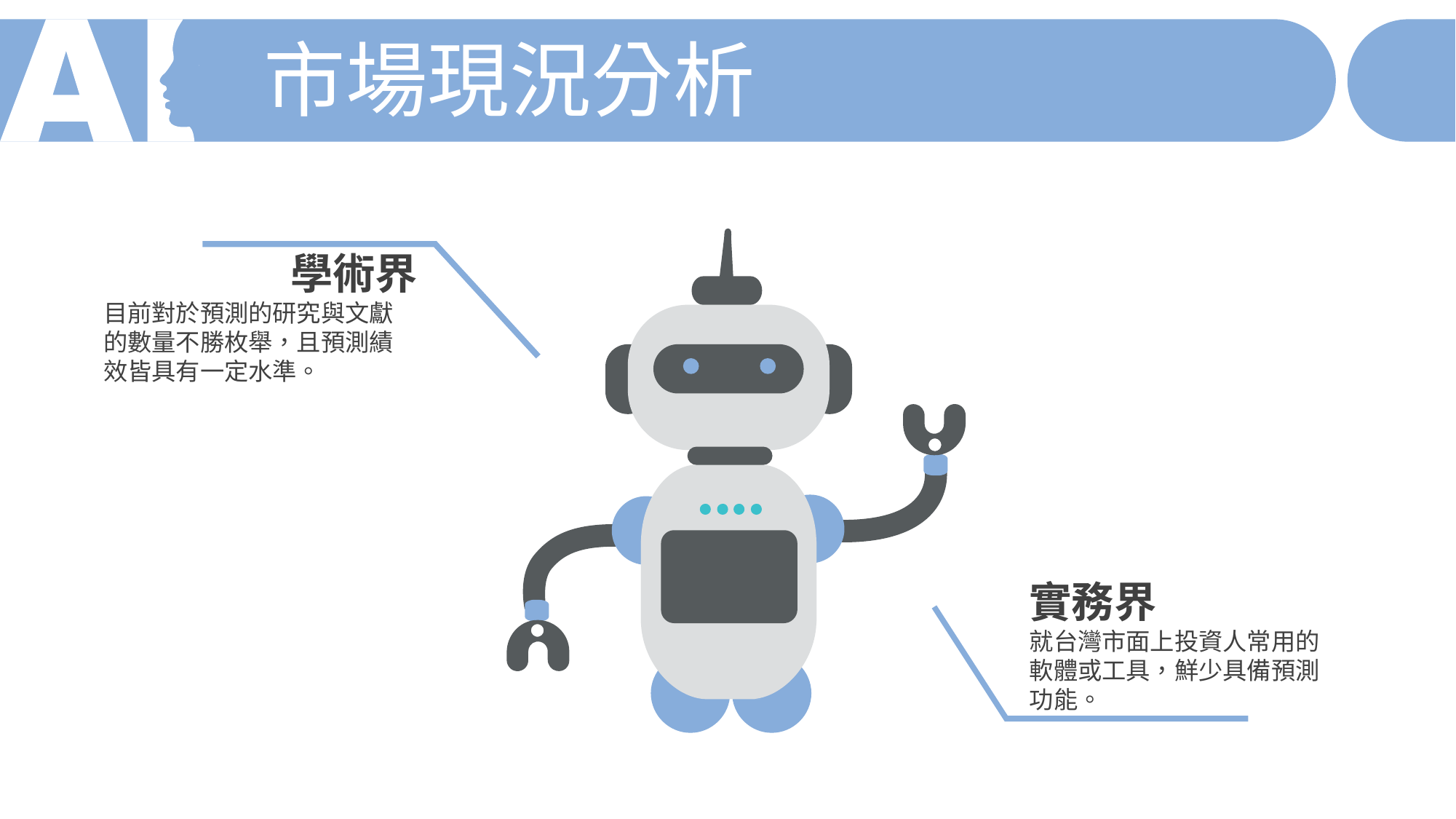

市場現況分析

學術界
目前對於預測的研究與文獻的數量不勝枚舉，且預測績效皆具有一定水準。

實務界
就台灣市面上投資人常用的軟體或工具，鮮少具備預測功能。